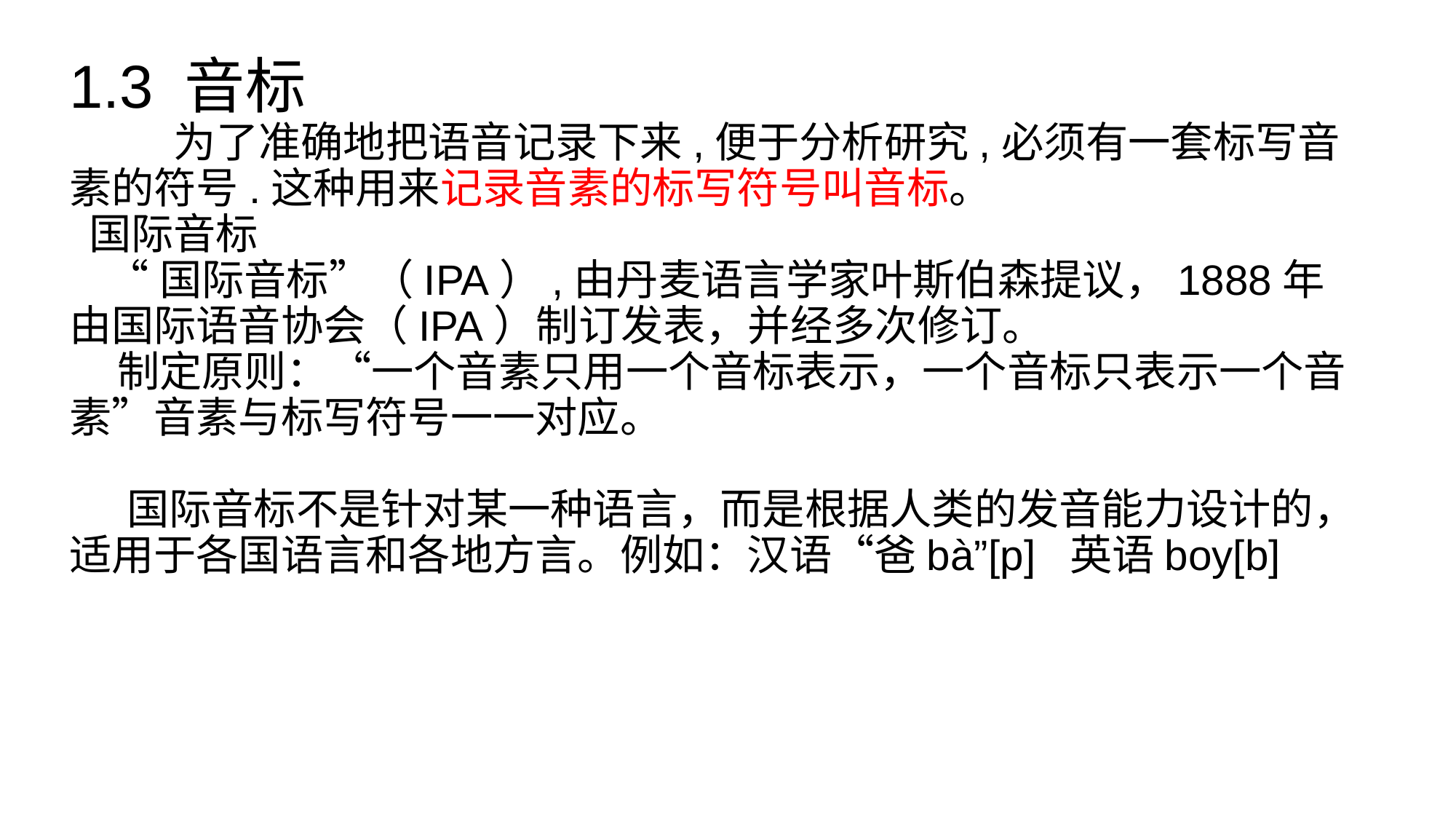

1.3 音标
          为了准确地把语音记录下来,便于分析研究,必须有一套标写音素的符号.这种用来记录音素的标写符号叫音标。
 国际音标
    “国际音标”（IPA）,由丹麦语言学家叶斯伯森提议，1888年由国际语音协会（IPA）制订发表，并经多次修订。
    制定原则：“一个音素只用一个音标表示，一个音标只表示一个音素”音素与标写符号一一对应。

     国际音标不是针对某一种语言，而是根据人类的发音能力设计的，适用于各国语言和各地方言。例如：汉语“爸bà”[p]  英语boy[b]